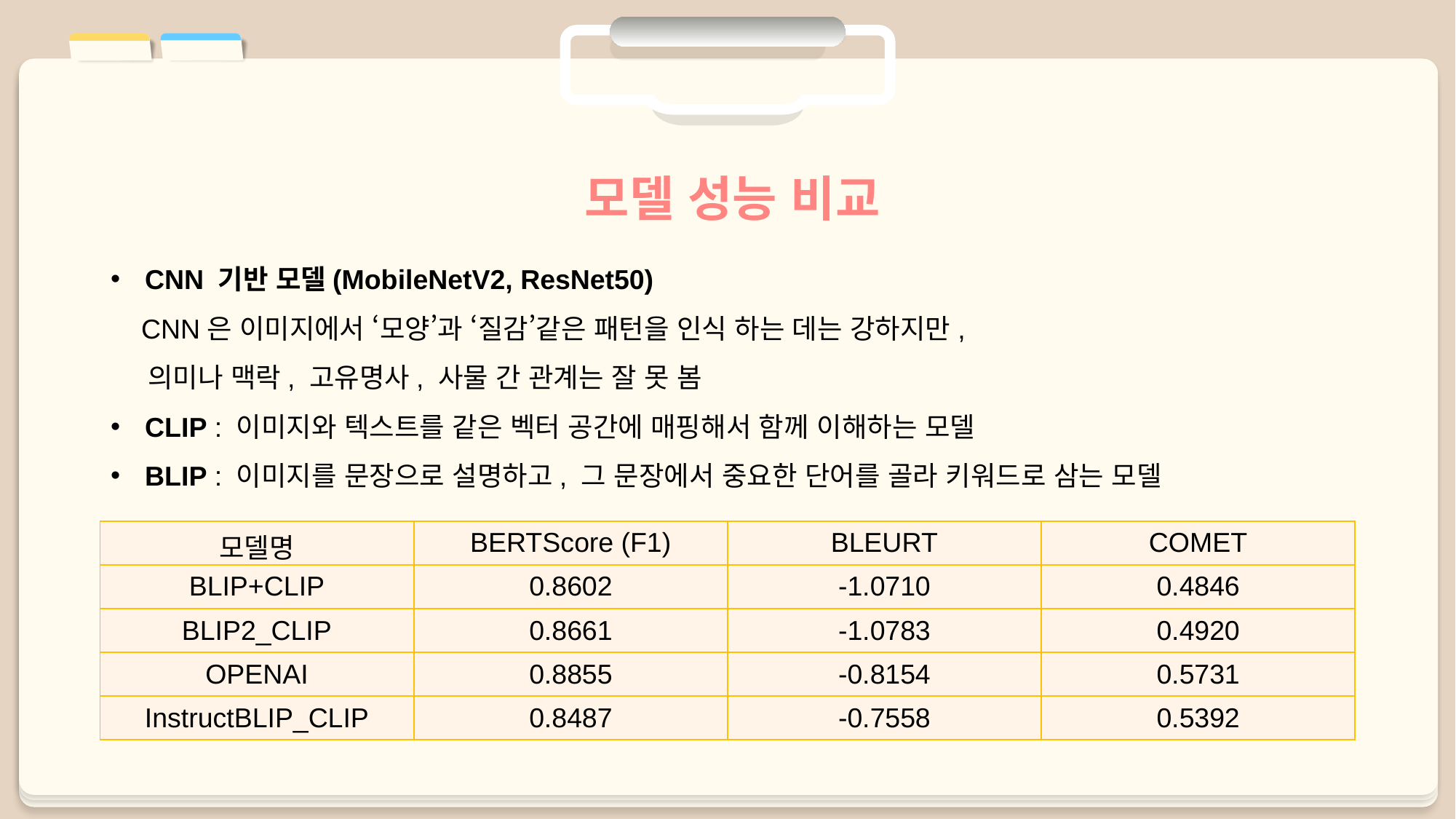

모델 성능 비교
CNN 기반 모델(MobileNetV2, ResNet50)
    CNN은 이미지에서 ‘모양’과 ‘질감’같은 패턴을 인식 하는 데는 강하지만,
    의미나 맥락, 고유명사, 사물 간 관계는 잘 못 봄
CLIP : 이미지와 텍스트를 같은 벡터 공간에 매핑해서 함께 이해하는 모델
BLIP : 이미지를 문장으로 설명하고, 그 문장에서 중요한 단어를 골라 키워드로 삼는 모델
| 모델명 | BERTScore (F1) | BLEURT | COMET |
| --- | --- | --- | --- |
| BLIP+CLIP | 0.8602 | -1.0710 | 0.4846 |
| BLIP2\_CLIP | 0.8661 | -1.0783 | 0.4920 |
| OPENAI | 0.8855 | -0.8154 | 0.5731 |
| InstructBLIP\_CLIP | 0.8487 | -0.7558 | 0.5392 |